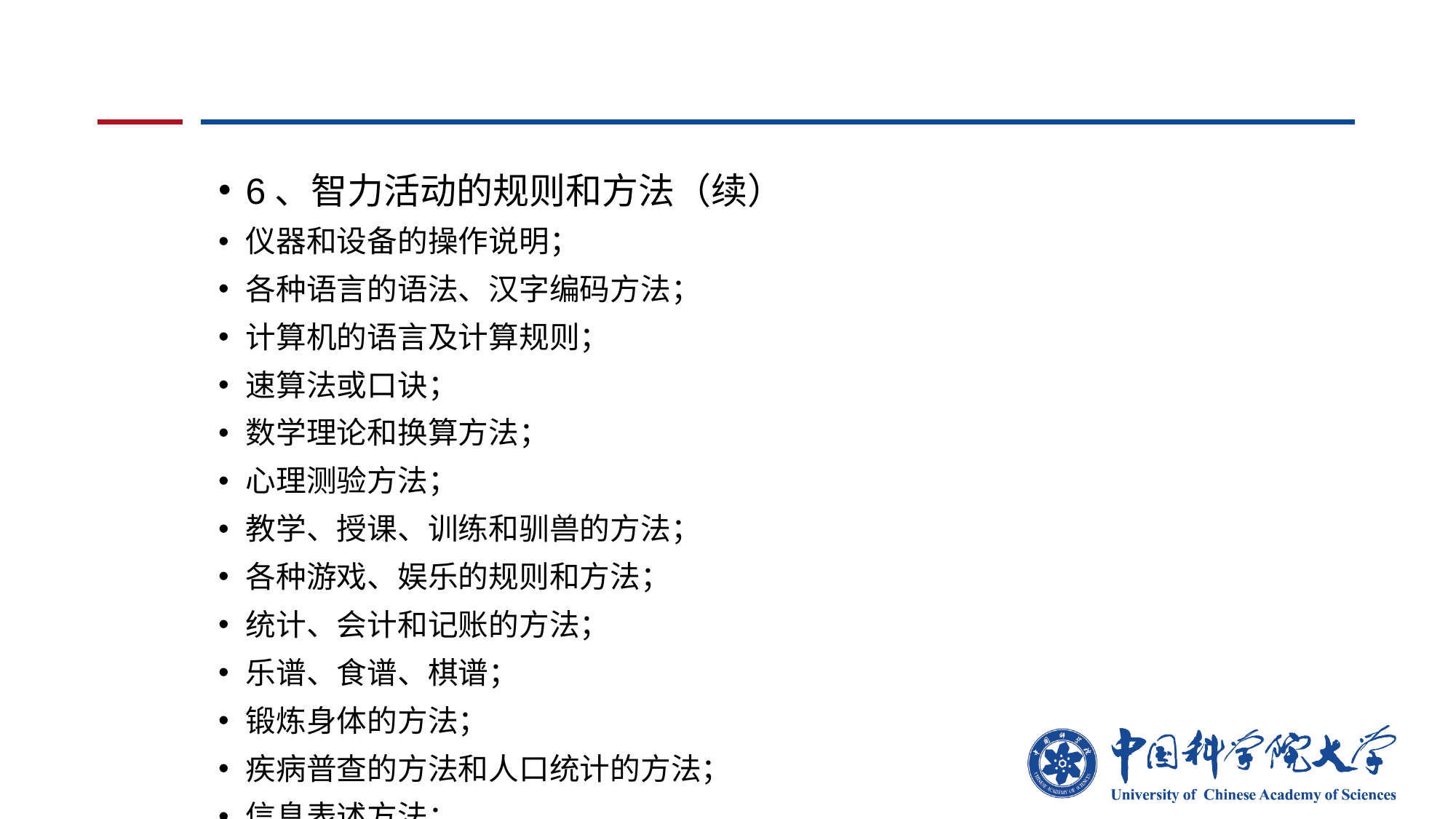

#
6、智力活动的规则和方法（续）
仪器和设备的操作说明；
各种语言的语法、汉字编码方法；
计算机的语言及计算规则；
速算法或口诀；
数学理论和换算方法；
心理测验方法；
教学、授课、训练和驯兽的方法；
各种游戏、娱乐的规则和方法；
统计、会计和记账的方法；
乐谱、食谱、棋谱；
锻炼身体的方法；
疾病普查的方法和人口统计的方法；
信息表述方法；
计算机程序本身。

24